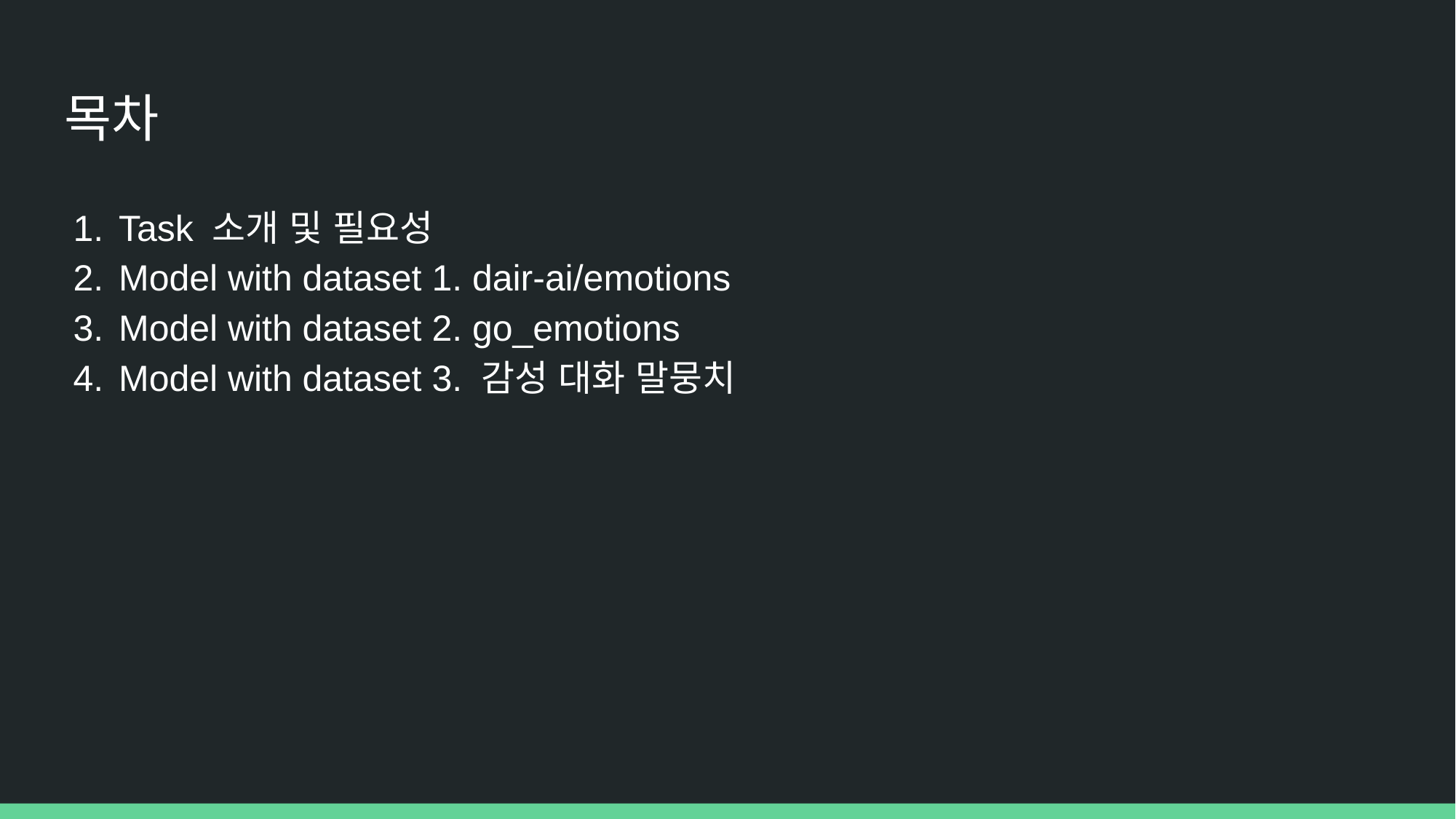

# 목차
Task 소개 및 필요성
Model with dataset 1. dair-ai/emotions
Model with dataset 2. go_emotions
Model with dataset 3. 감성 대화 말뭉치